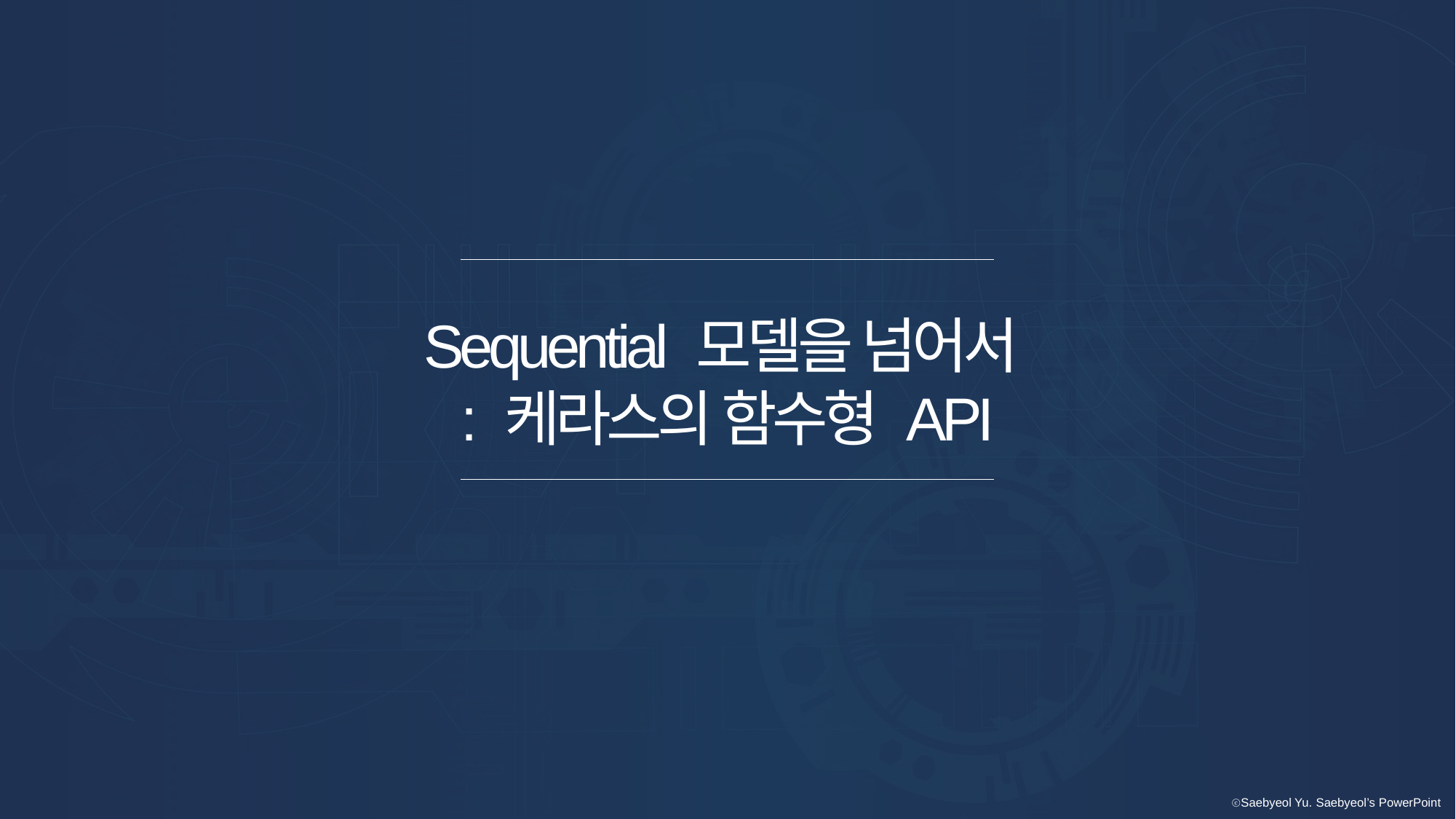

Sequential 모델을 넘어서
: 케라스의 함수형 API